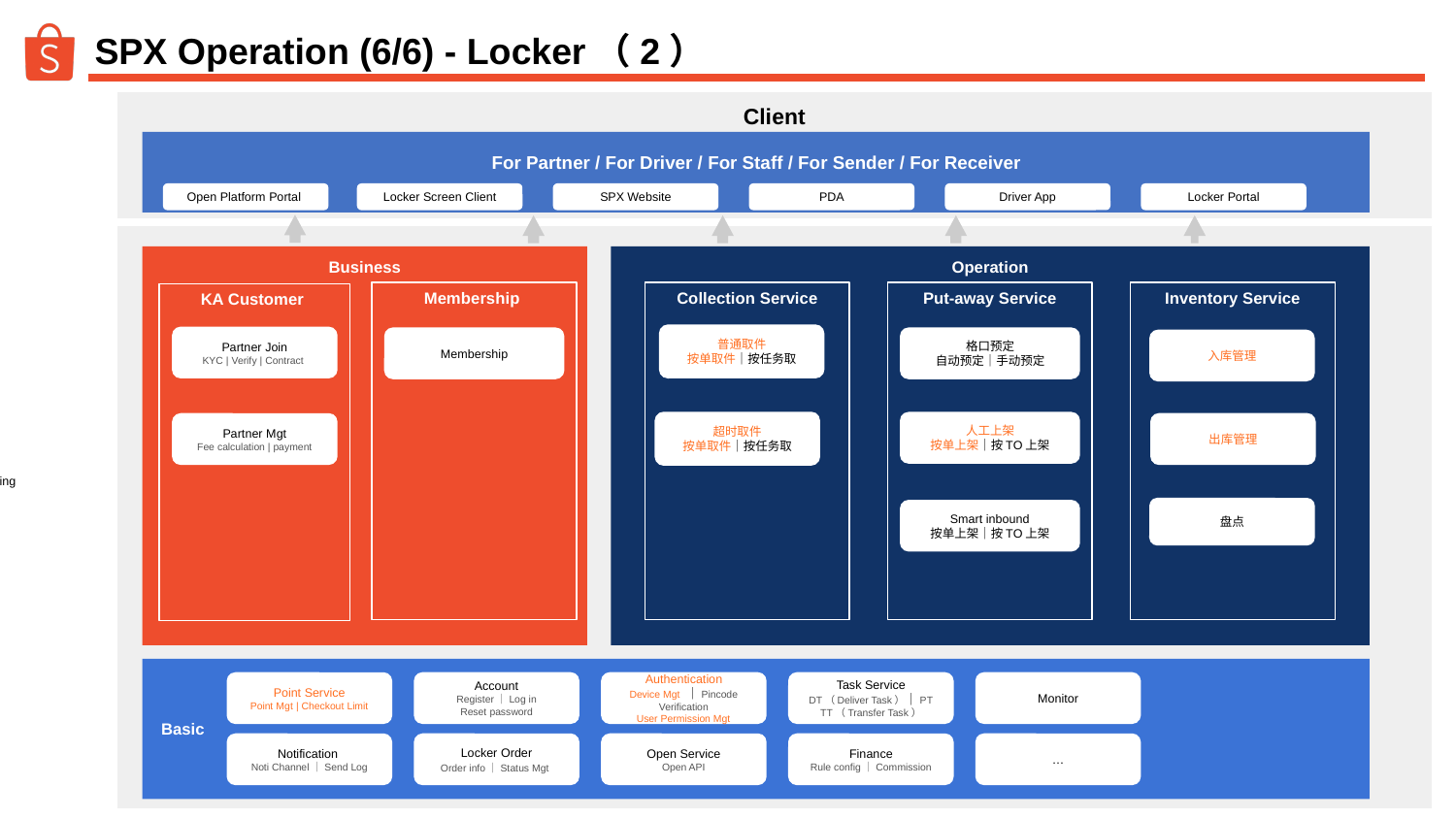

# SPX Operation (6/6) - Locker（2）
Client
Planning
For Partner / For Driver / For Staff / For Sender / For Receiver

PDA
Driver App
Open Platform Portal
Locker Screen Client
Locker Portal
SPX Website

Operation
Business
Put-away Service
格口预定
自动预定｜手动预定
人工上架
按单上架｜按TO上架
Smart inbound
按单上架｜按TO上架
Inventory Service
入库管理
盘点
Collection Service
普通取件
按单取件｜按任务取
超时取件
按单取件｜按任务取
Membership
Membership
Advertising
KA Customer

Partner Join
KYC | Verify | Contract

出库管理
Partner Mgt
Fee calculation | payment

Account
Register｜Log in
Reset password
Authentication
Device Mgt ｜Pincode Verification
User Permission Mgt
Task Service
DT（Deliver Task）｜PT
TT（Transfer Task）
Monitor
Point Service
Point Mgt | Checkout Limit
Basic
Notification
Noti Channel｜Send Log
Locker Order
Order info｜Status Mgt
Open Service
Open API
Finance
Rule config｜Commission
…